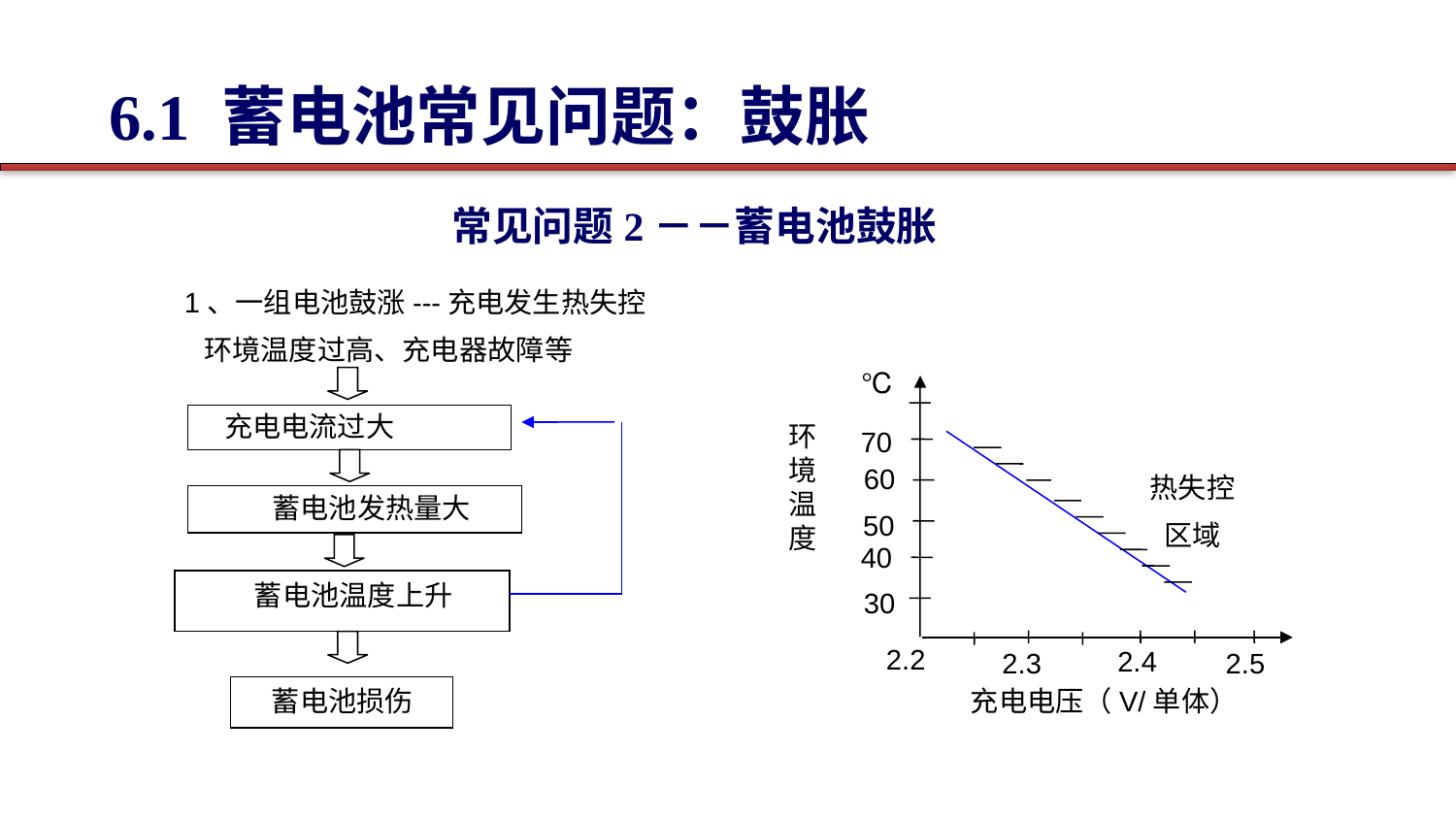

6.1 蓄电池常见问题：鼓胀

常见问题2－－蓄电池鼓胀

1、一组电池鼓涨---充电发生热失控
环境温度过高、充电器故障等
℃

热失控
区域
充电电流过大

环境温度
70

60
蓄电池发热量大

50
40

蓄电池温度上升

30

2.2
2.4

2.3
2.5
蓄电池损伤

充电电压（V/单体）